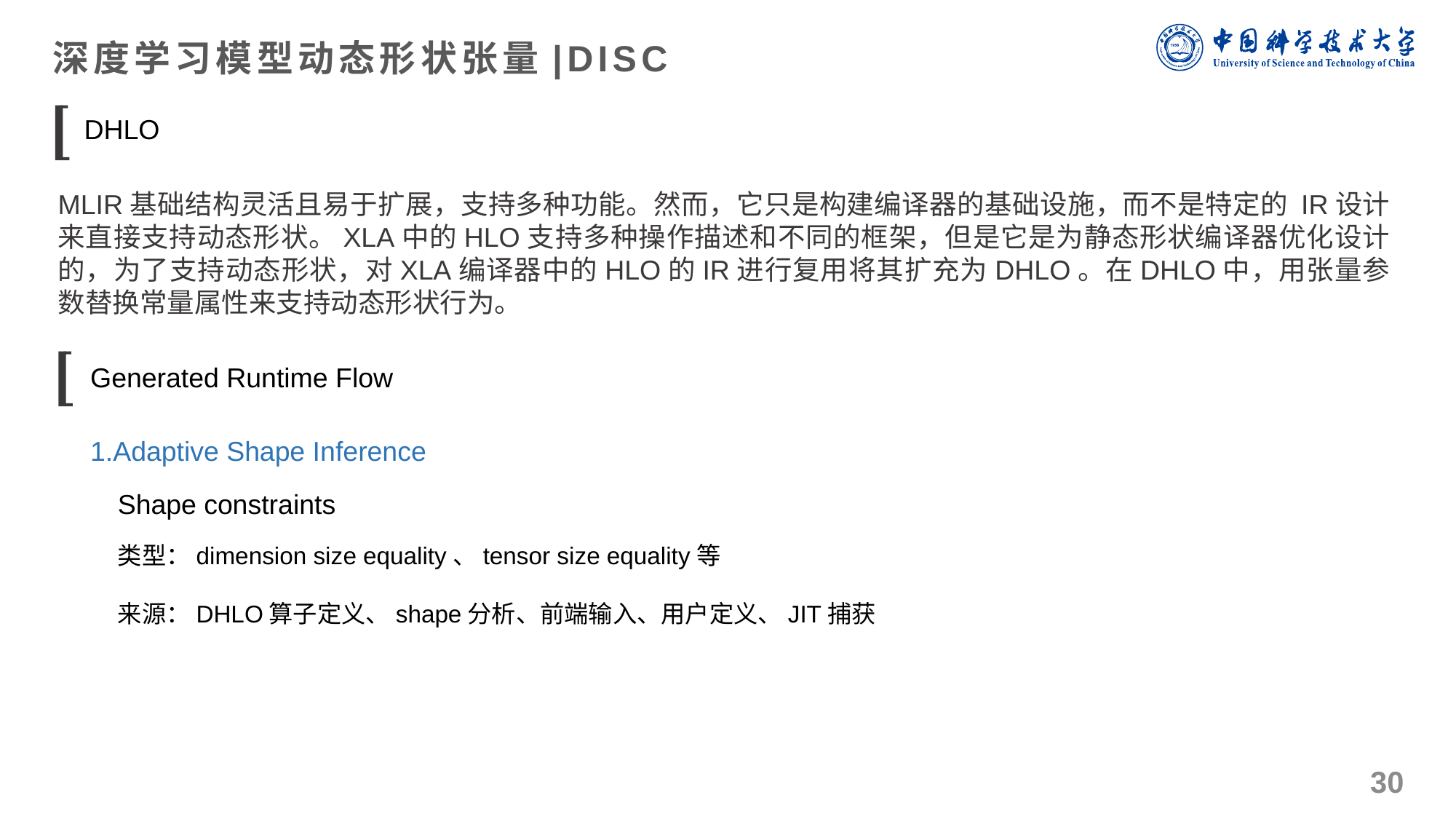

深度学习模型动态形状张量|DISC

DHLO
MLIR基础结构灵活且易于扩展，支持多种功能。然而，它只是构建编译器的基础设施，而不是特定的 IR设计来直接支持动态形状。XLA中的HLO支持多种操作描述和不同的框架，但是它是为静态形状编译器优化设计的，为了支持动态形状，对XLA编译器中的HLO的IR进行复用将其扩充为DHLO。在DHLO中，用张量参数替换常量属性来支持动态形状行为。

Generated Runtime Flow
1.Adaptive Shape Inference
Shape constraints
类型：dimension size equality、tensor size equality等

来源：DHLO算子定义、shape分析、前端输入、用户定义、JIT捕获
30